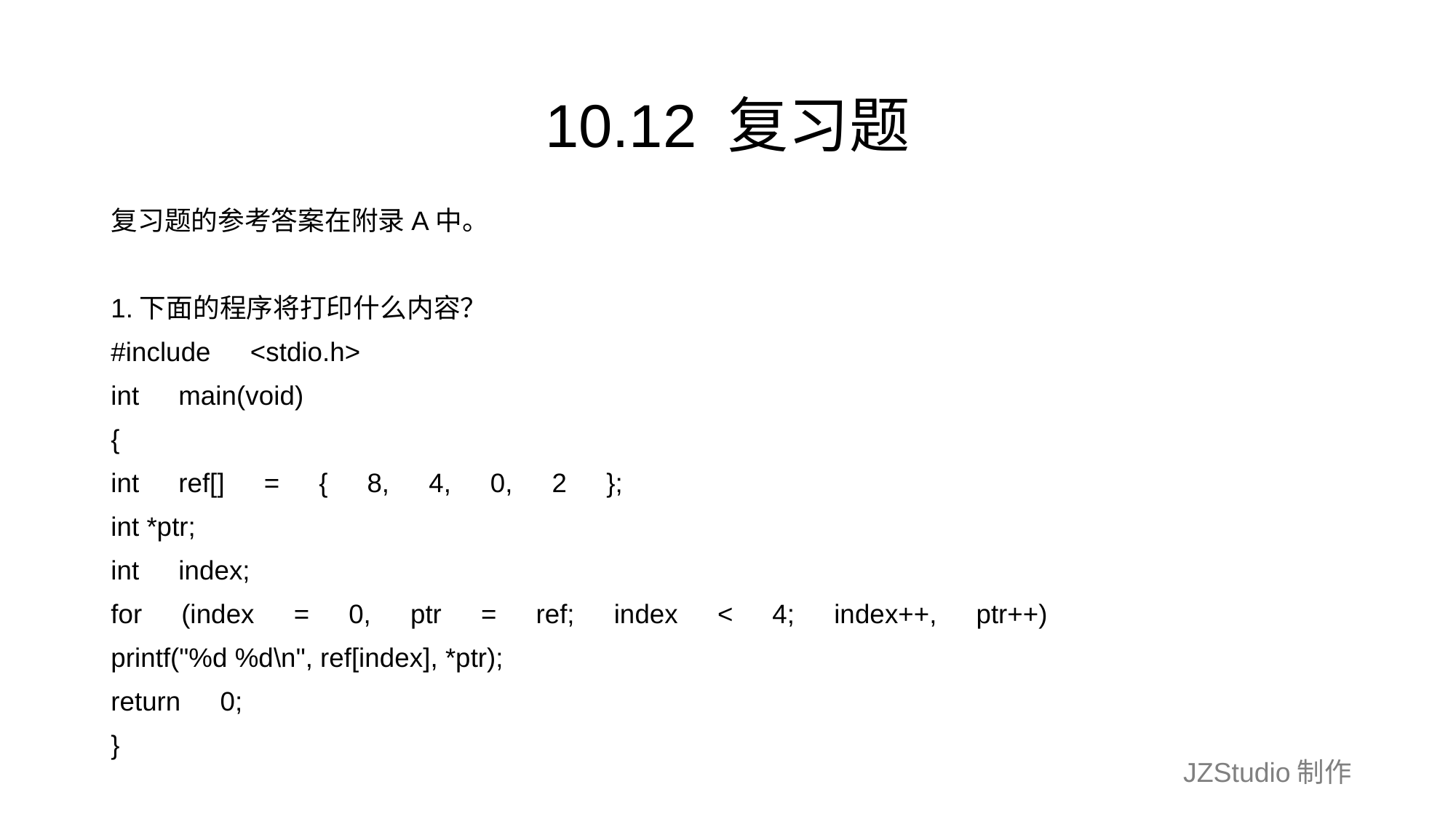

# 10.12 复习题
复习题的参考答案在附录A中。

1.下面的程序将打印什么内容？
#include　<stdio.h>
int　main(void)
{
int　ref[]　=　{　8,　4,　0,　2　};
int *ptr;
int　index;
for　(index　=　0,　ptr　=　ref;　index　<　4;　index++,　ptr++)
printf("%d %d\n", ref[index], *ptr);
return　0;
}